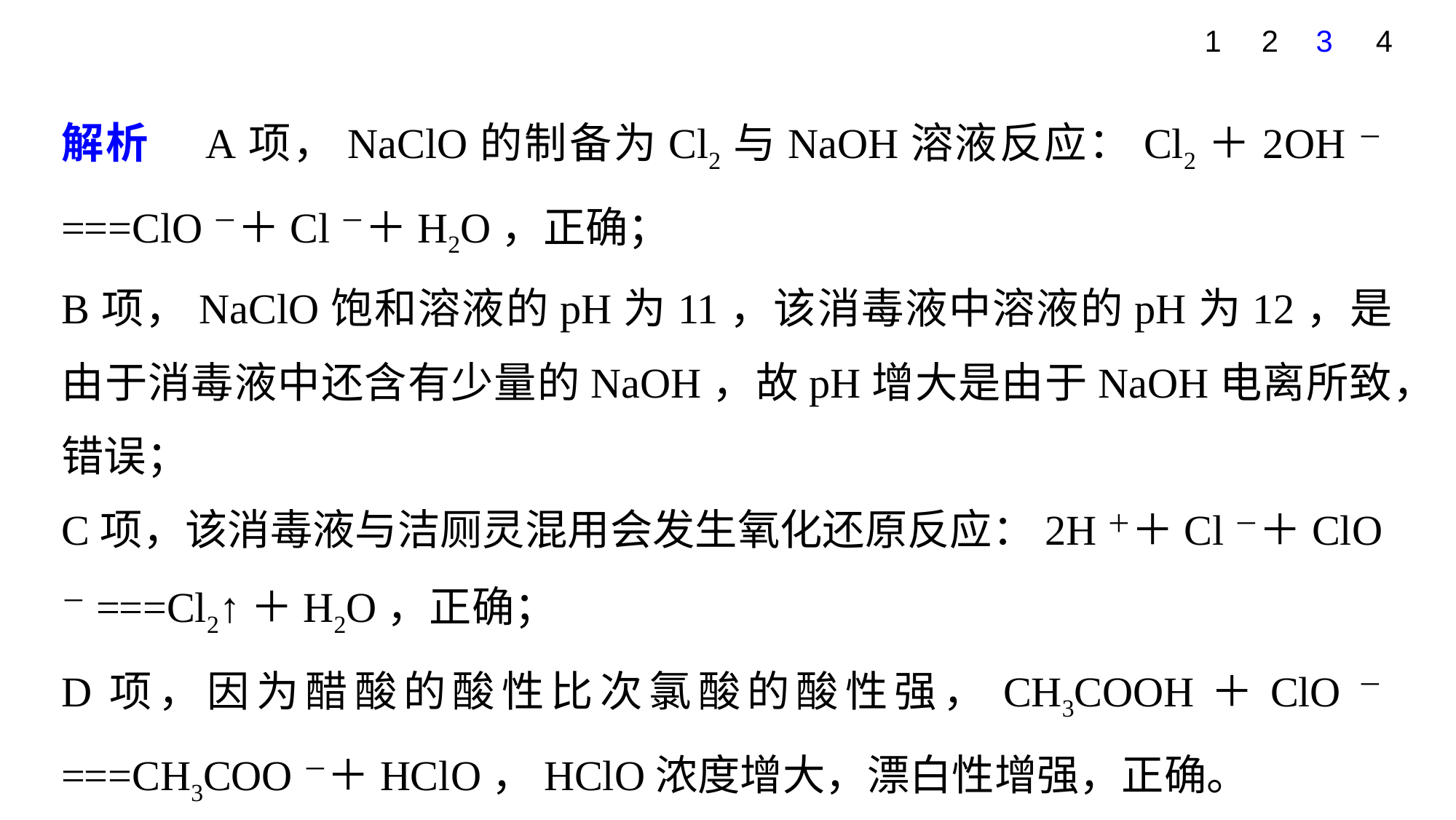

1
2
3
4
解析　A项，NaClO的制备为Cl2与NaOH溶液反应：Cl2＋2OH－===ClO－＋Cl－＋H2O，正确；
B项，NaClO饱和溶液的pH为11，该消毒液中溶液的pH为12，是由于消毒液中还含有少量的NaOH，故pH增大是由于NaOH电离所致，错误；
C项，该消毒液与洁厕灵混用会发生氧化还原反应：2H＋＋Cl－＋ClO－===Cl2↑＋H2O，正确；
D项，因为醋酸的酸性比次氯酸的酸性强，CH3COOH＋ClO－===CH3COO－＋HClO，HClO浓度增大，漂白性增强，正确。
答案　B